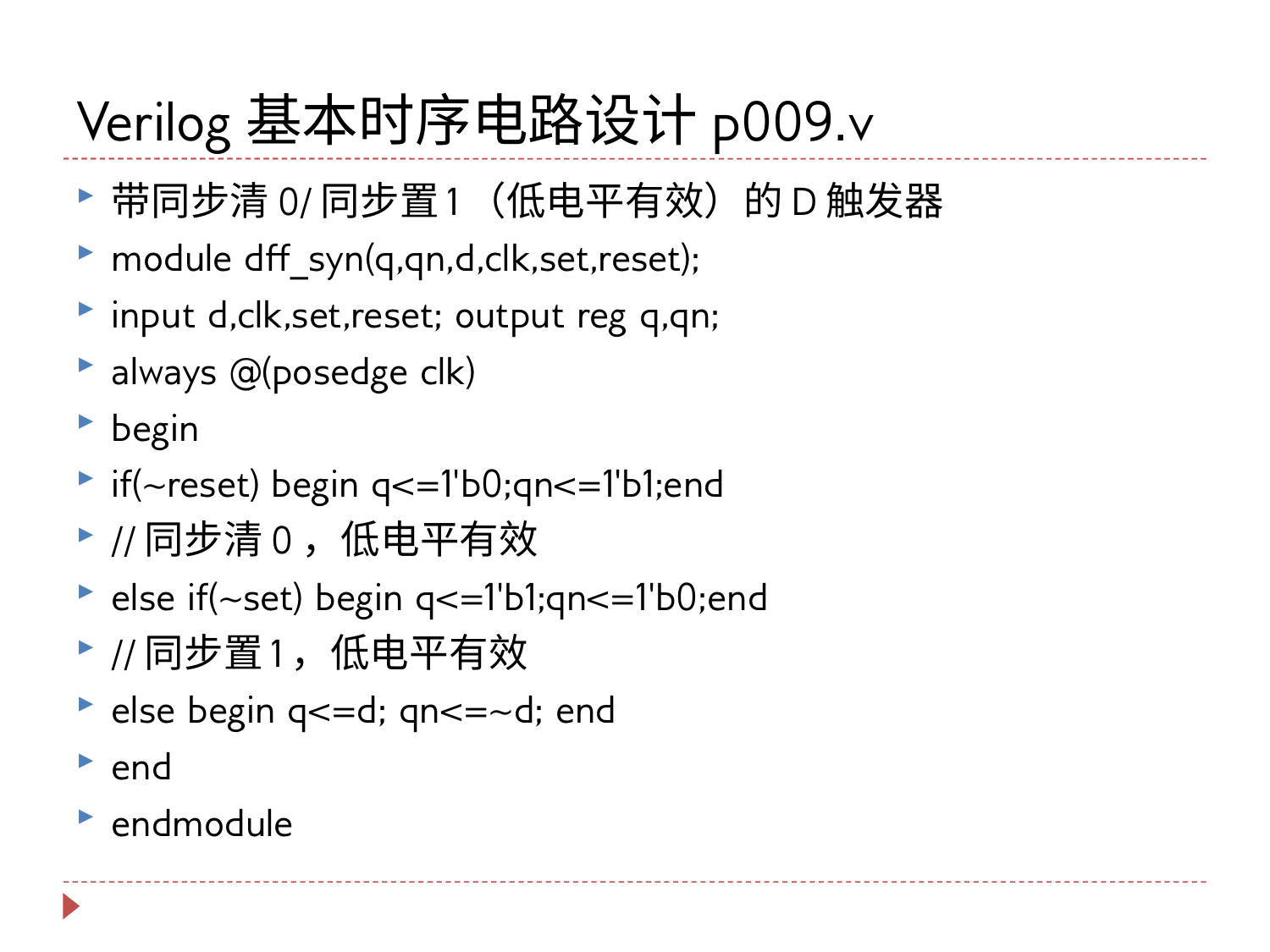

# Verilog基本时序电路设计p009.v
带同步清0/同步置1（低电平有效）的D触发器
module dff_syn(q,qn,d,clk,set,reset);
input d,clk,set,reset; output reg q,qn;
always @(posedge clk)
begin
if(~reset) begin q<=1'b0;qn<=1'b1;end
//同步清0，低电平有效
else if(~set) begin q<=1'b1;qn<=1'b0;end
//同步置1，低电平有效
else begin q<=d; qn<=~d; end
end
endmodule